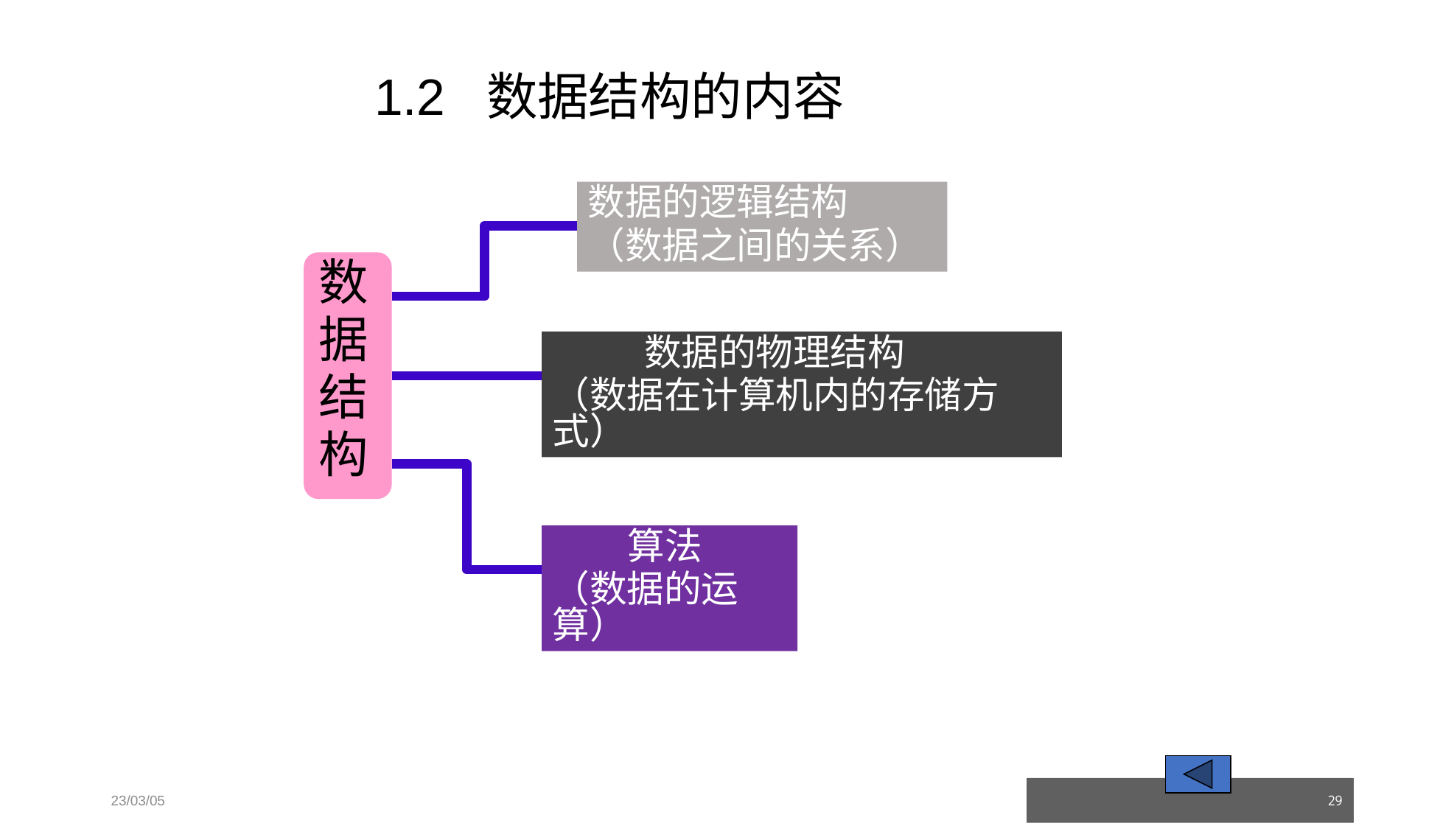

# 1.2  数据结构的内容
数据的逻辑结构
（数据之间的关系）
数
据
结
构
          数据的物理结构
（数据在计算机内的存储方式）
        算法
（数据的运算）

23/03/05
29